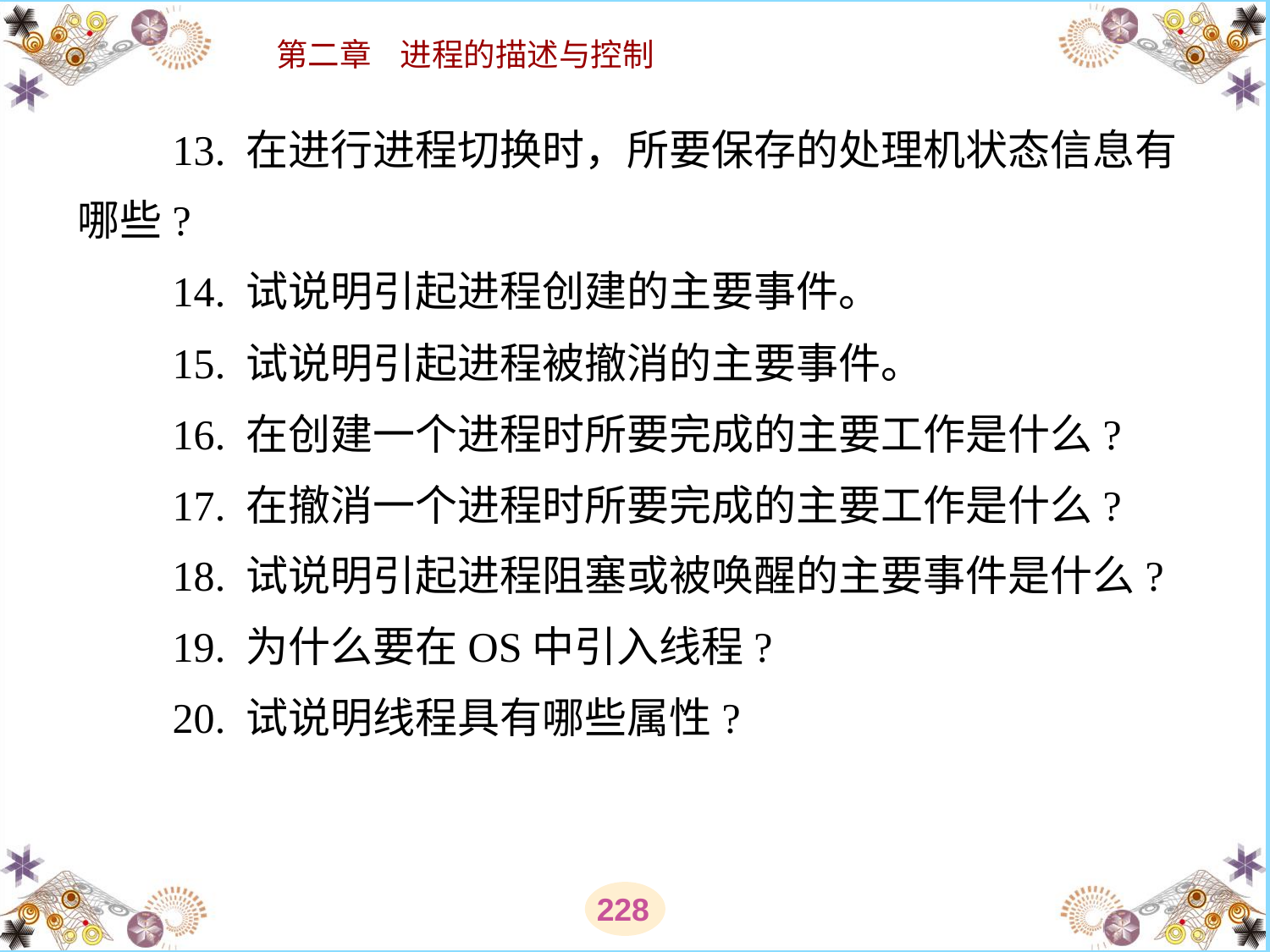

# 13. 在进行进程切换时，所要保存的处理机状态信息有哪些? 　　14. 试说明引起进程创建的主要事件。 　　15. 试说明引起进程被撤消的主要事件。 　　16. 在创建一个进程时所要完成的主要工作是什么? 　　17. 在撤消一个进程时所要完成的主要工作是什么? 　　18. 试说明引起进程阻塞或被唤醒的主要事件是什么? 　　19. 为什么要在OS中引入线程? 　　20. 试说明线程具有哪些属性?